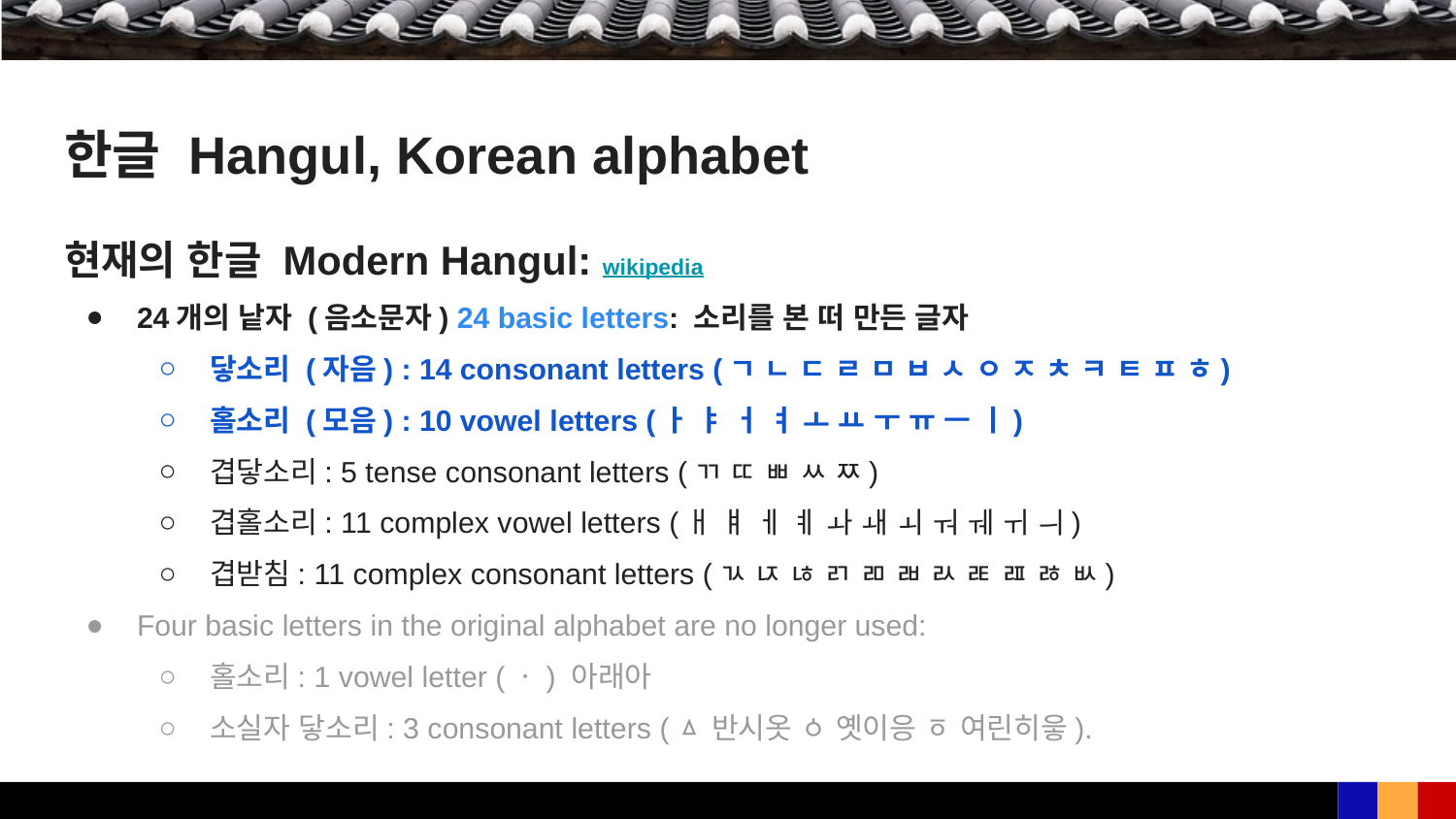

# 한글 Hangul, Korean alphabet
현재의 한글 Modern Hangul: wikipedia
24개의 낱자 (음소문자) 24 basic letters: 소리를 본 떠 만든 글자
닿소리 (자음) : 14 consonant letters (ㄱ ㄴ ㄷ ㄹ ㅁ ㅂ ㅅ ㅇ ㅈ ㅊ ㅋ ㅌ ㅍ ㅎ)
홀소리 (모음) : 10 vowel letters (ㅏ ㅑ ㅓ ㅕ ㅗ ㅛ ㅜ ㅠ ㅡ ㅣ)
겹닿소리: 5 tense consonant letters (ㄲ ㄸ ㅃ ㅆ ㅉ)
겹홀소리: 11 complex vowel letters (ㅐ ㅒ ㅔ ㅖ ㅘ ㅙ ㅚ ㅝ ㅞ ㅟ ㅢ)
겹받침: 11 complex consonant letters (ㄳ ㄵ ㄶ ㄺ ㄻ ㄼ ㄽ ㄾ ㄿ ㅀ ㅄ)
Four basic letters in the original alphabet are no longer used:
홀소리: 1 vowel letter (ㆍ) 아래아
소실자 닿소리: 3 consonant letters (ㅿ 반시옷 ㆁ 옛이응 ㆆ 여린히읗).